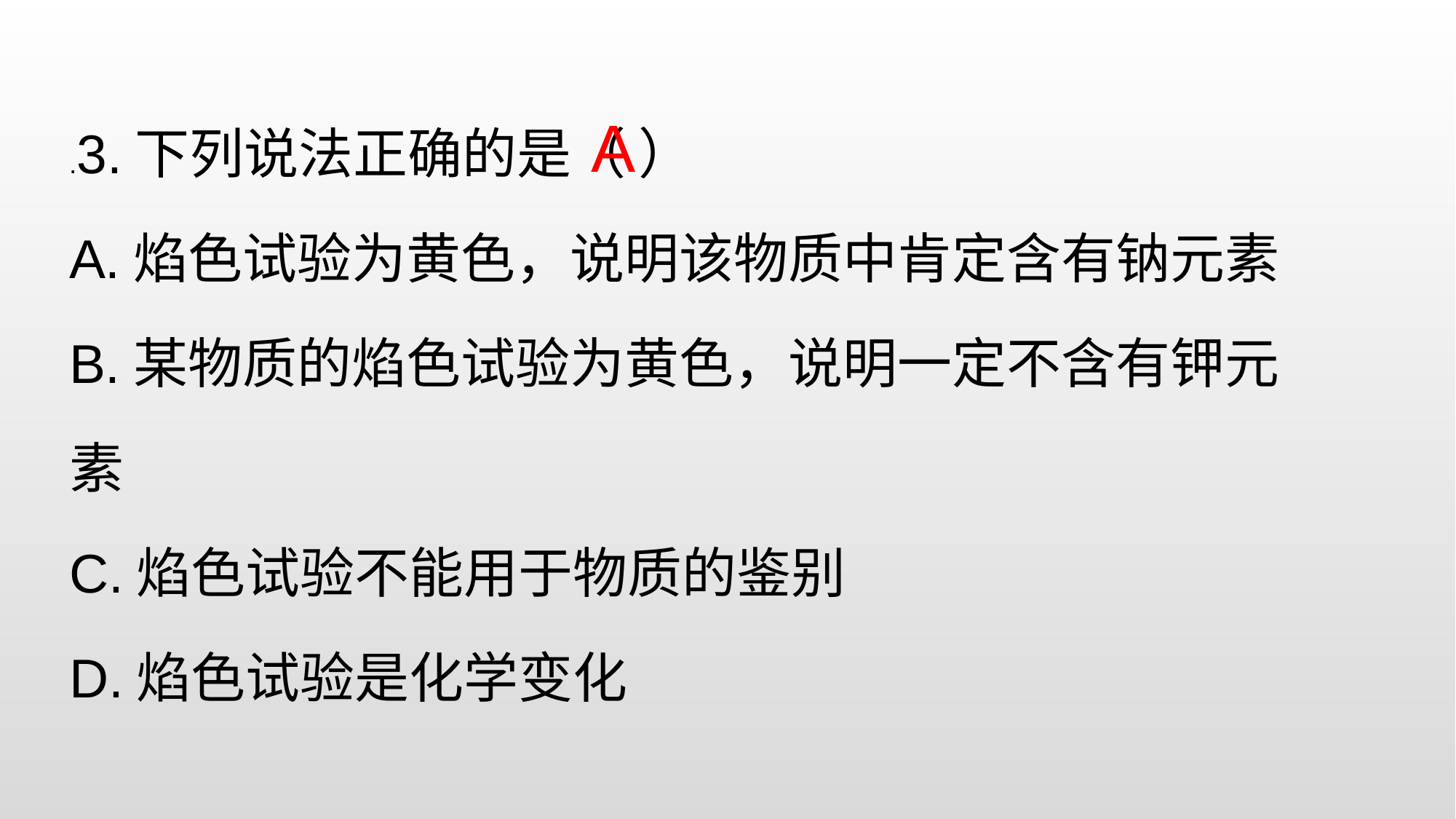

.3.下列说法正确的是（ ）
A.焰色试验为黄色，说明该物质中肯定含有钠元素
B.某物质的焰色试验为黄色，说明一定不含有钾元素
C.焰色试验不能用于物质的鉴别
D.焰色试验是化学变化
A